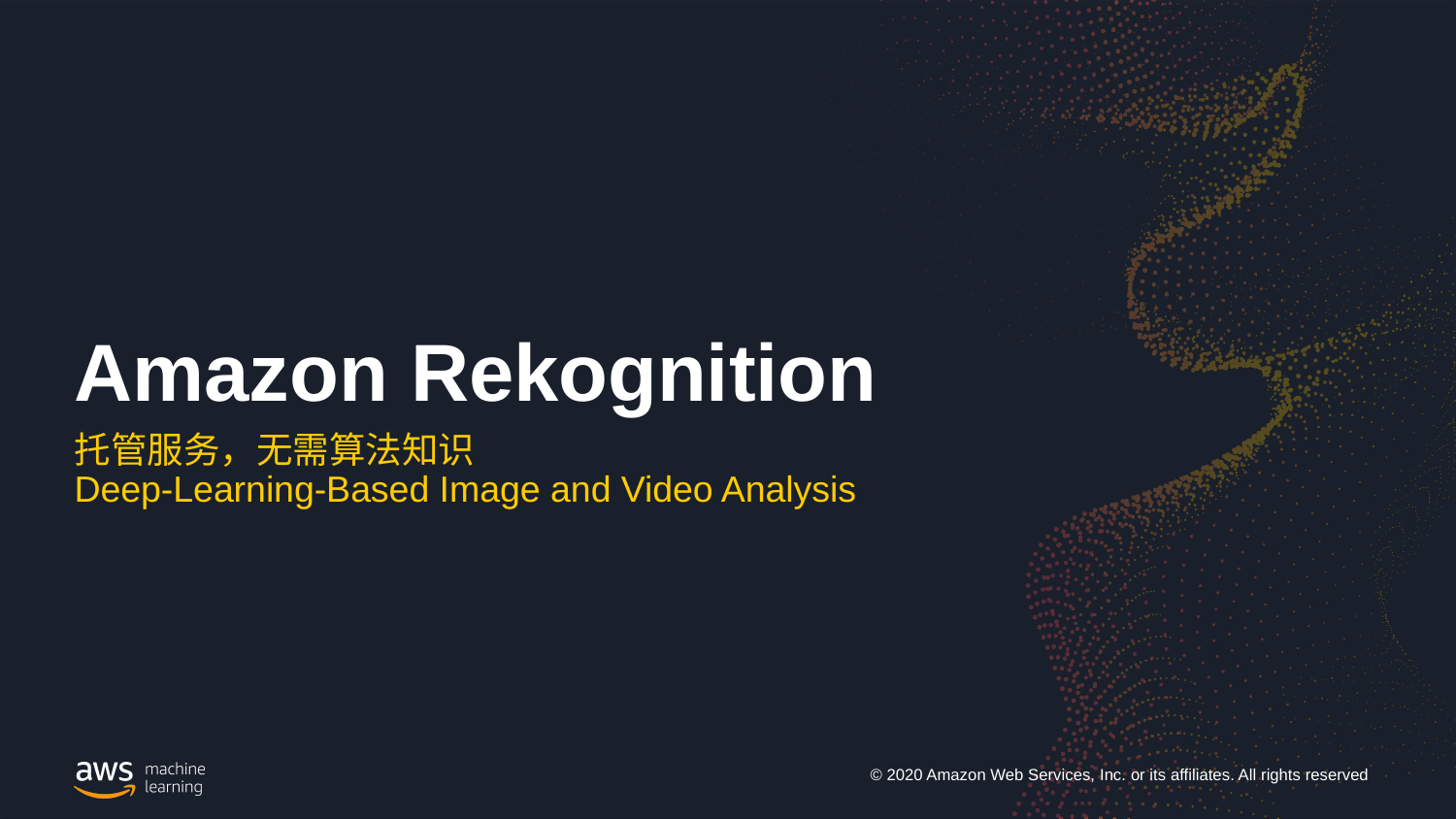

Amazon Rekognition
托管服务，无需算法知识
Deep-Learning-Based Image and Video Analysis